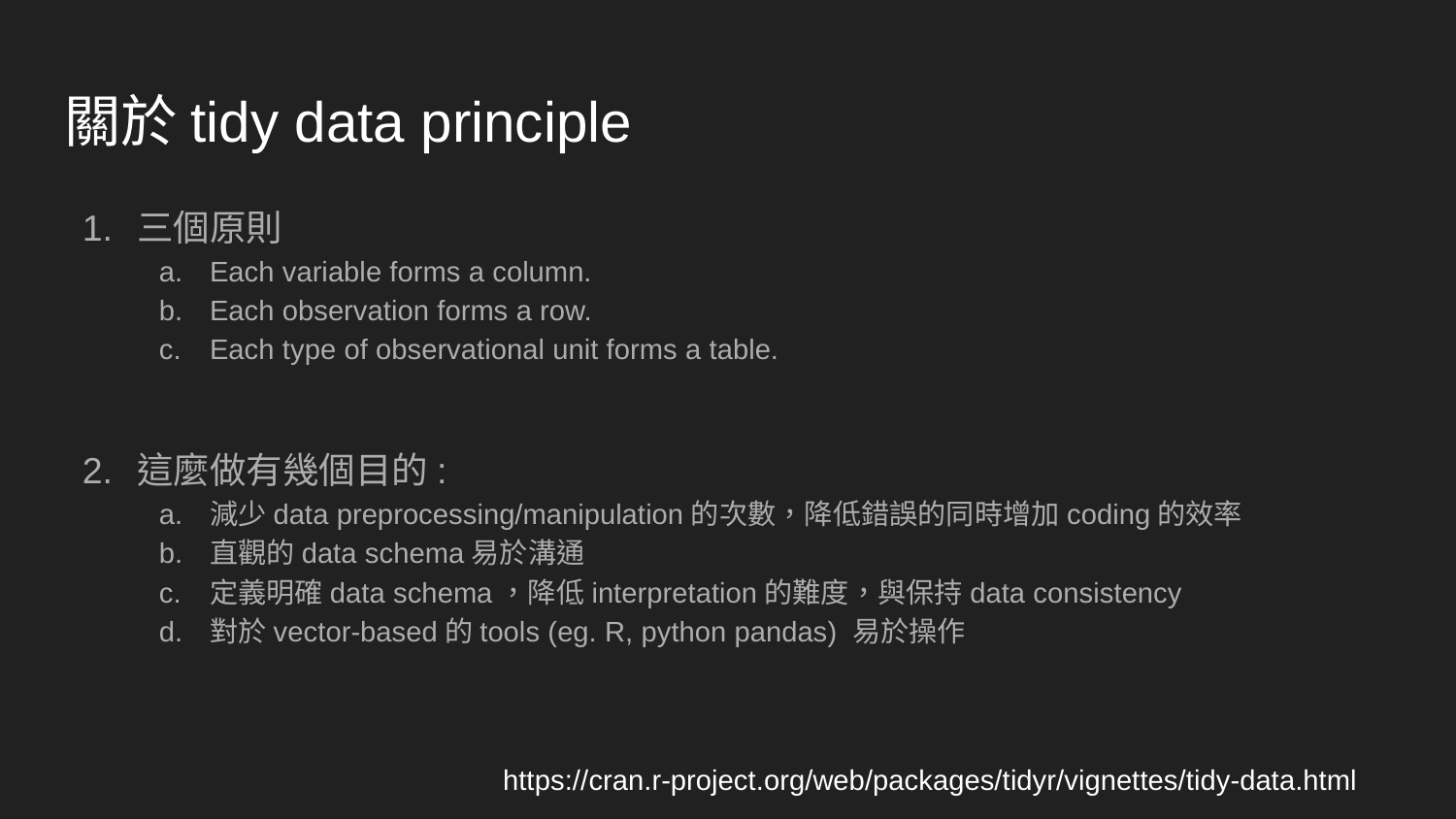

# 關於tidy data principle
三個原則
Each variable forms a column.
Each observation forms a row.
Each type of observational unit forms a table.

這麼做有幾個目的:
減少data preprocessing/manipulation的次數，降低錯誤的同時增加coding的效率
直觀的data schema易於溝通
定義明確data schema，降低interpretation的難度，與保持data consistency
對於vector-based的tools (eg. R, python pandas) 易於操作
https://cran.r-project.org/web/packages/tidyr/vignettes/tidy-data.html